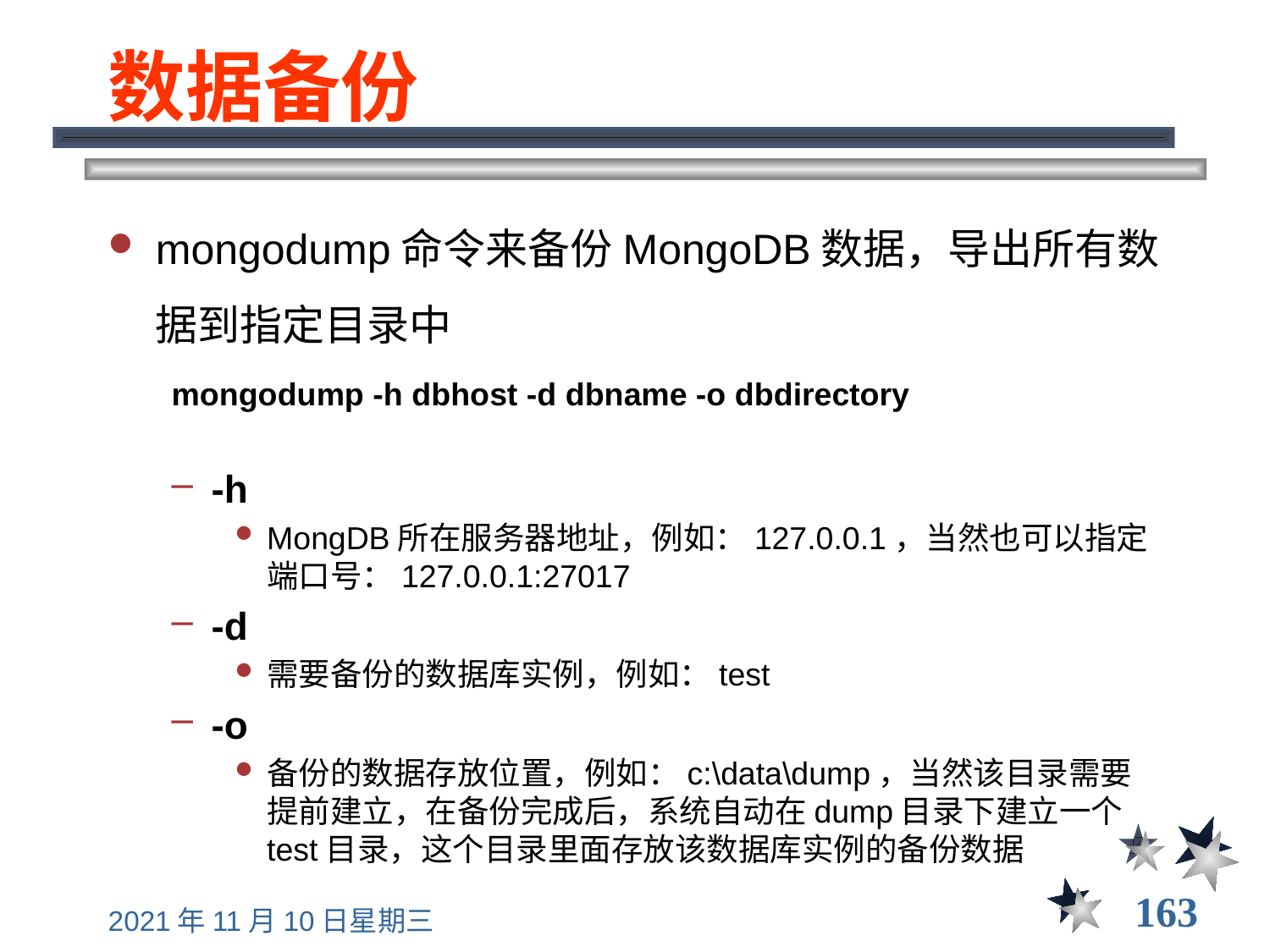

# 数据备份
mongodump命令来备份MongoDB数据，导出所有数据到指定目录中
mongodump -h dbhost -d dbname -o dbdirectory

-h
MongDB所在服务器地址，例如：127.0.0.1，当然也可以指定端口号：127.0.0.1:27017
-d
需要备份的数据库实例，例如：test
-o
备份的数据存放位置，例如：c:\data\dump，当然该目录需要提前建立，在备份完成后，系统自动在dump目录下建立一个test目录，这个目录里面存放该数据库实例的备份数据

163
2021年11月10日星期三
大数据管理----前言